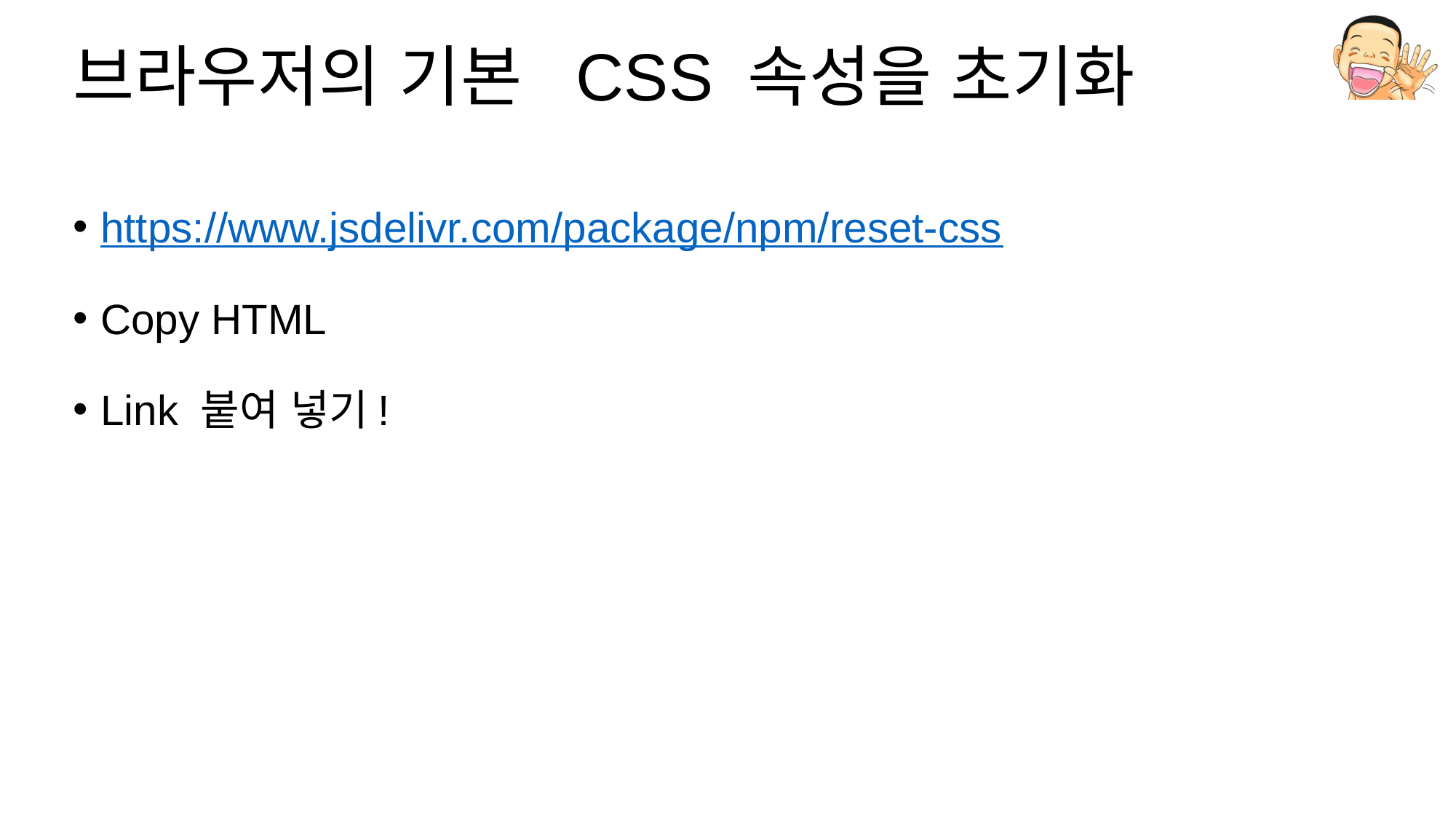

# 브라우저의 기본  CSS 속성을 초기화
https://www.jsdelivr.com/package/npm/reset-css
Copy HTML
Link 붙여 넣기!